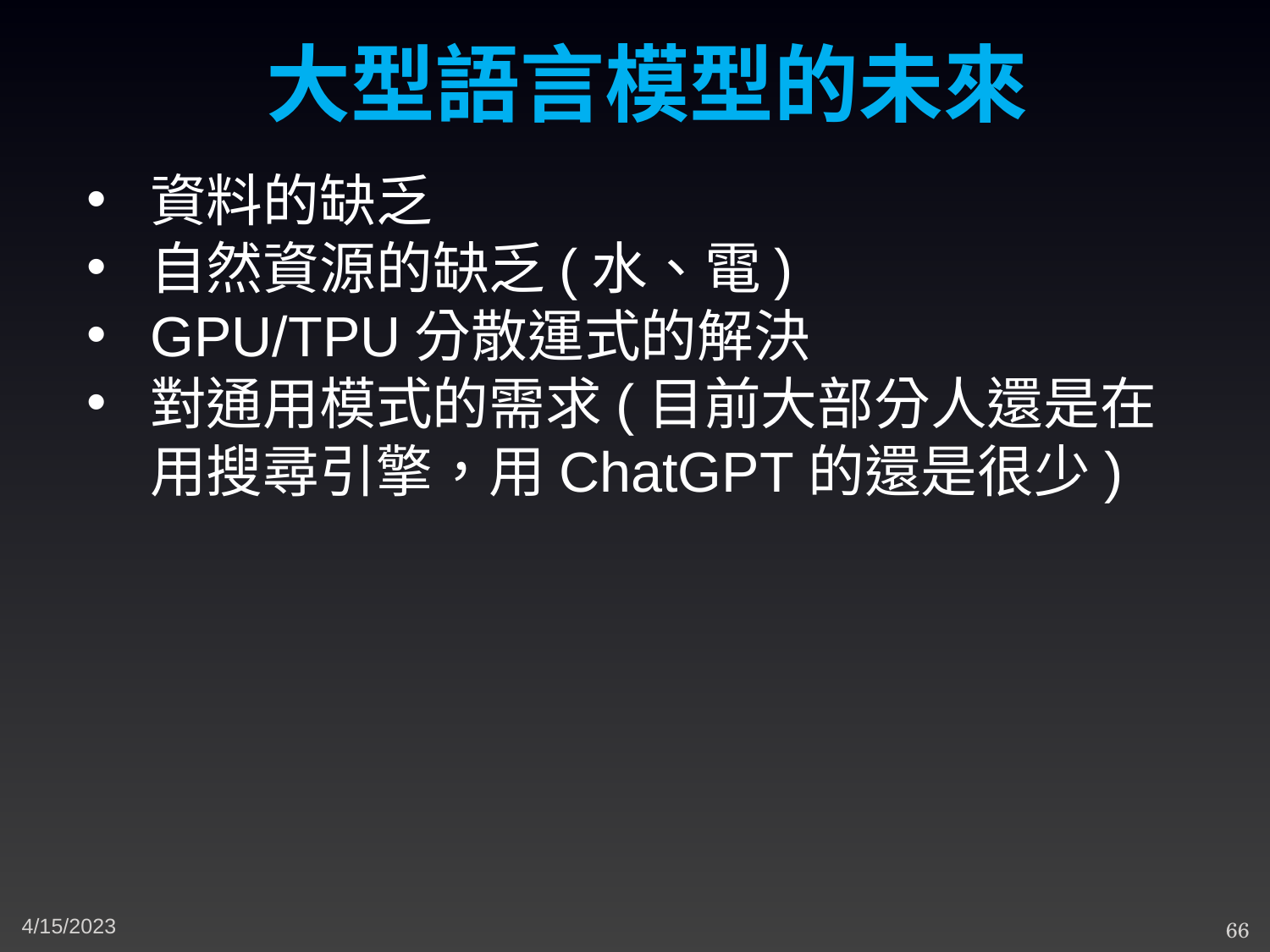

大型語言模型的未來
資料的缺乏
自然資源的缺乏(水、電)
GPU/TPU分散運式的解決
對通用模式的需求(目前大部分人還是在用搜尋引擎，用ChatGPT的還是很少)
4/15/2023
66